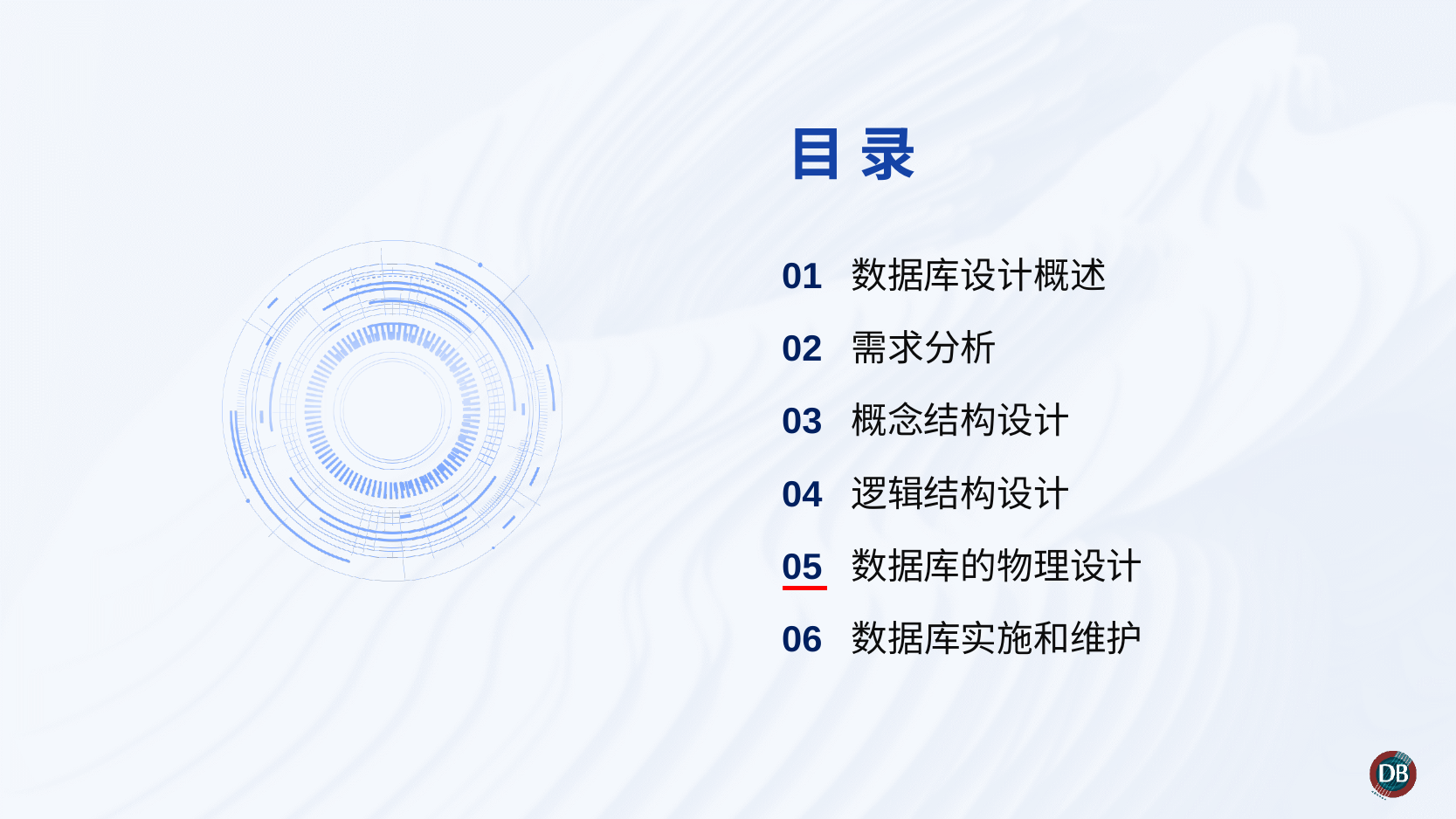

01  数据库设计概述
02  需求分析
03  概念结构设计
04  逻辑结构设计
05  数据库的物理设计
06  数据库实施和维护